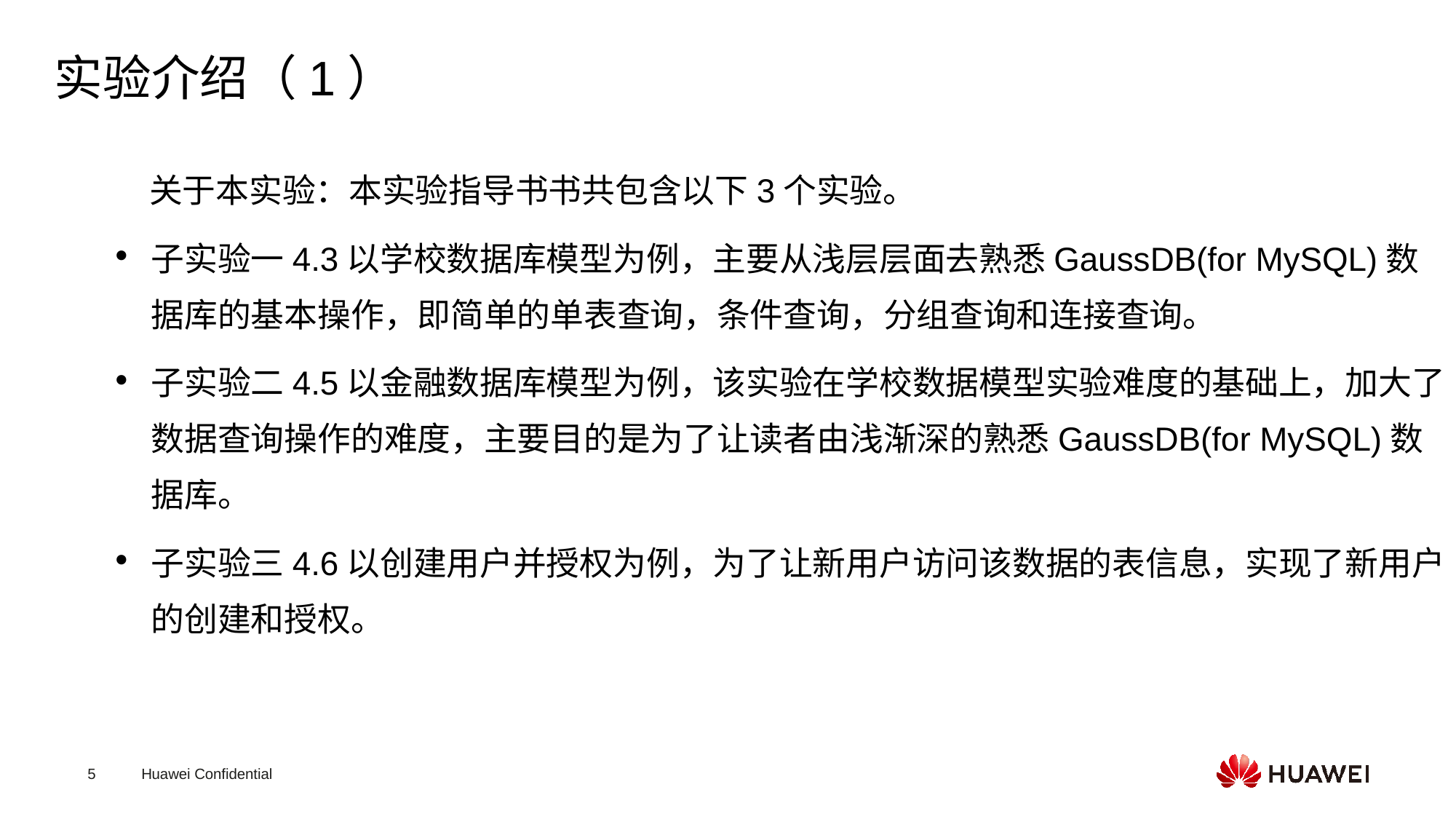

# 实验介绍（1）
    关于本实验：本实验指导书书共包含以下3个实验。
子实验一4.3以学校数据库模型为例，主要从浅层层面去熟悉GaussDB(for MySQL)数据库的基本操作，即简单的单表查询，条件查询，分组查询和连接查询。
子实验二4.5以金融数据库模型为例，该实验在学校数据模型实验难度的基础上，加大了数据查询操作的难度，主要目的是为了让读者由浅渐深的熟悉GaussDB(for MySQL)数据库。
子实验三4.6以创建用户并授权为例，为了让新用户访问该数据的表信息，实现了新用户的创建和授权。
Text
Text
Text
Text
Text
Text
Text
Text
Text
Text
Text
Text
Text
Text
Text
Text
Text
Text
Text
Text
Text
Text
Text
Text
Text
Text
Text
Text
Text
Text
Text
Text
Text
Text
Text
Text
Text
Text
Text
Text
Text
Text
Text
Text
Text
Text